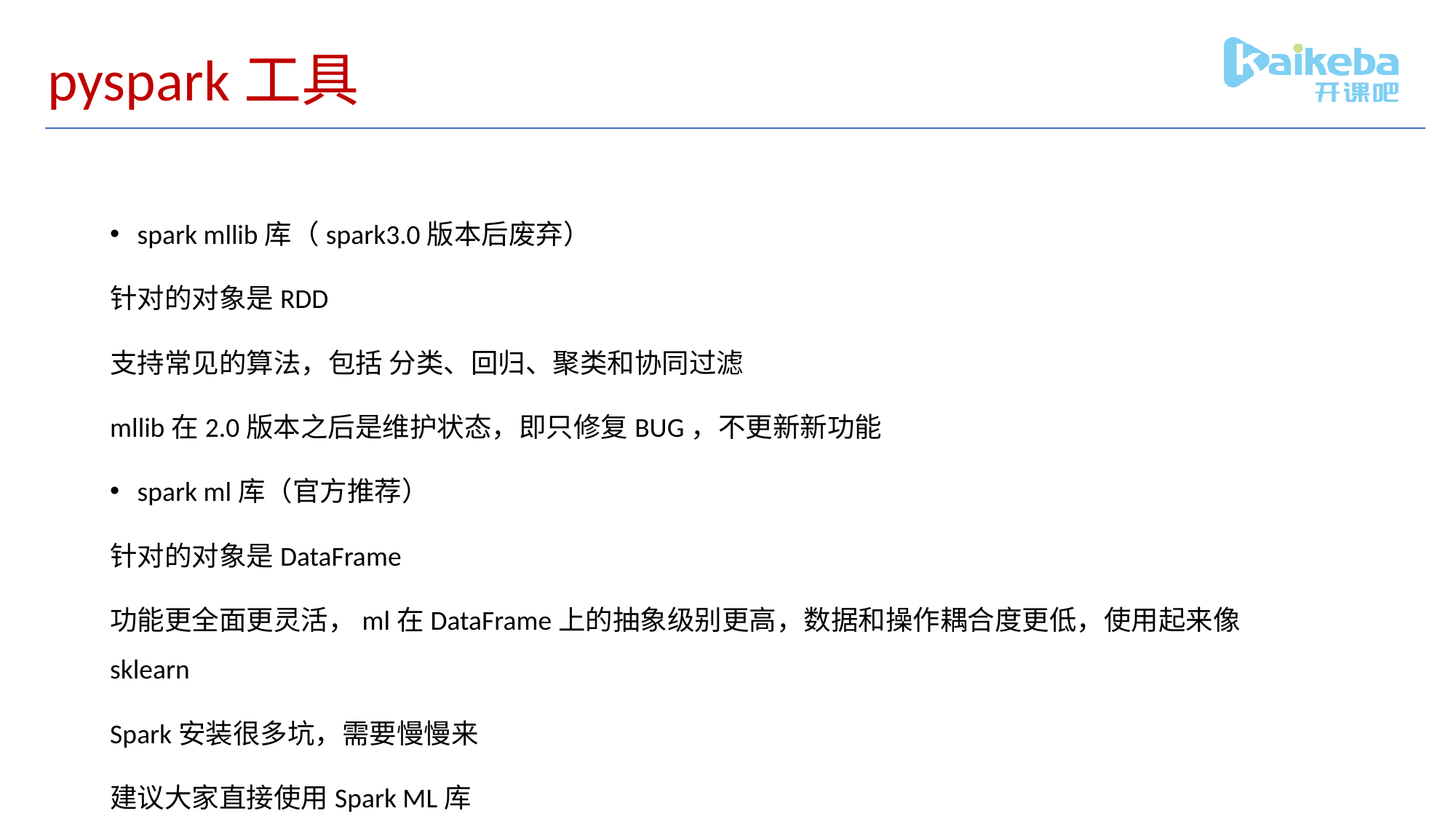

# pyspark工具
spark mllib库（spark3.0版本后废弃）
针对的对象是RDD
支持常见的算法，包括 分类、回归、聚类和协同过滤
mllib在2.0版本之后是维护状态，即只修复BUG，不更新新功能
spark ml库（官方推荐）
针对的对象是DataFrame
功能更全面更灵活，ml在DataFrame上的抽象级别更高，数据和操作耦合度更低，使用起来像sklearn
Spark安装很多坑，需要慢慢来
建议大家直接使用Spark ML库